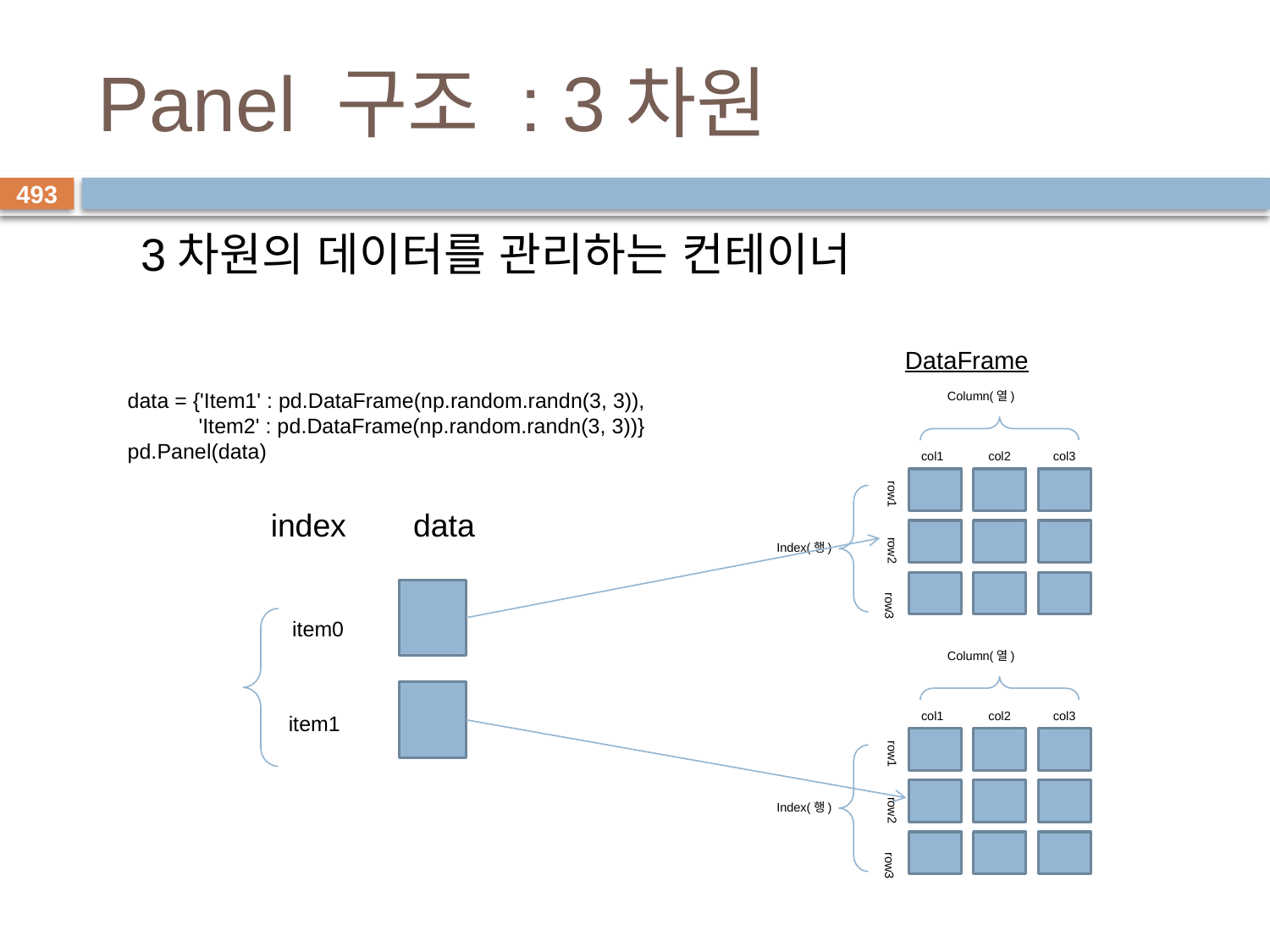

# Panel 구조 : 3차원
493
3차원의 데이터를 관리하는 컨테이너
DataFrame

data = {'Item1' : pd.DataFrame(np.random.randn(3, 3)),
            'Item2' : pd.DataFrame(np.random.randn(3, 3))}
pd.Panel(data)

Column(열)
col1
col2
col3

row1

row2
Index(행)

row3
index
data

item0

item1

Column(열)
col1
col2
col3

row1

row2
Index(행)

row3